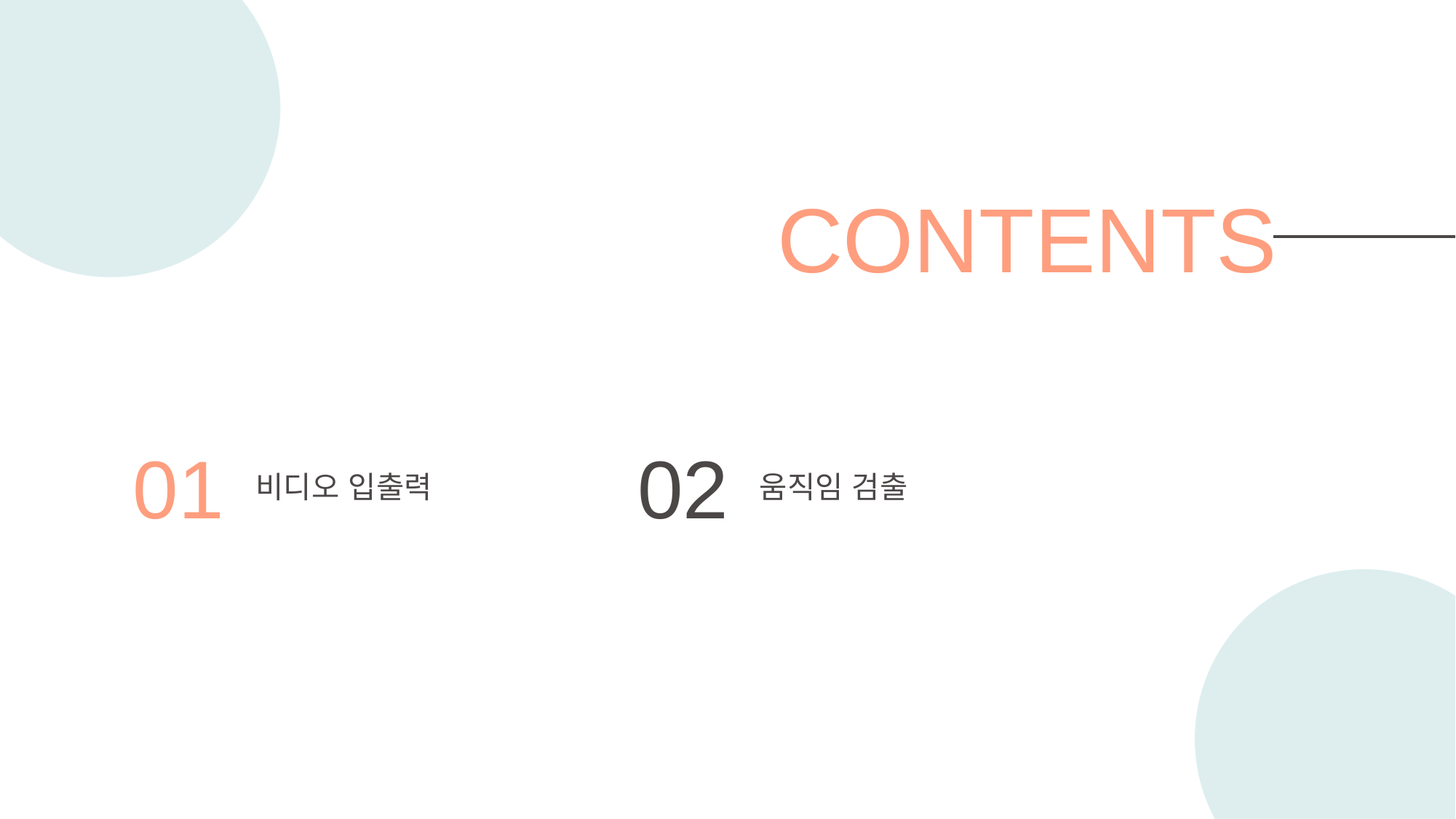

CONTENTS
01
비디오 입출력
02
움직임 검출